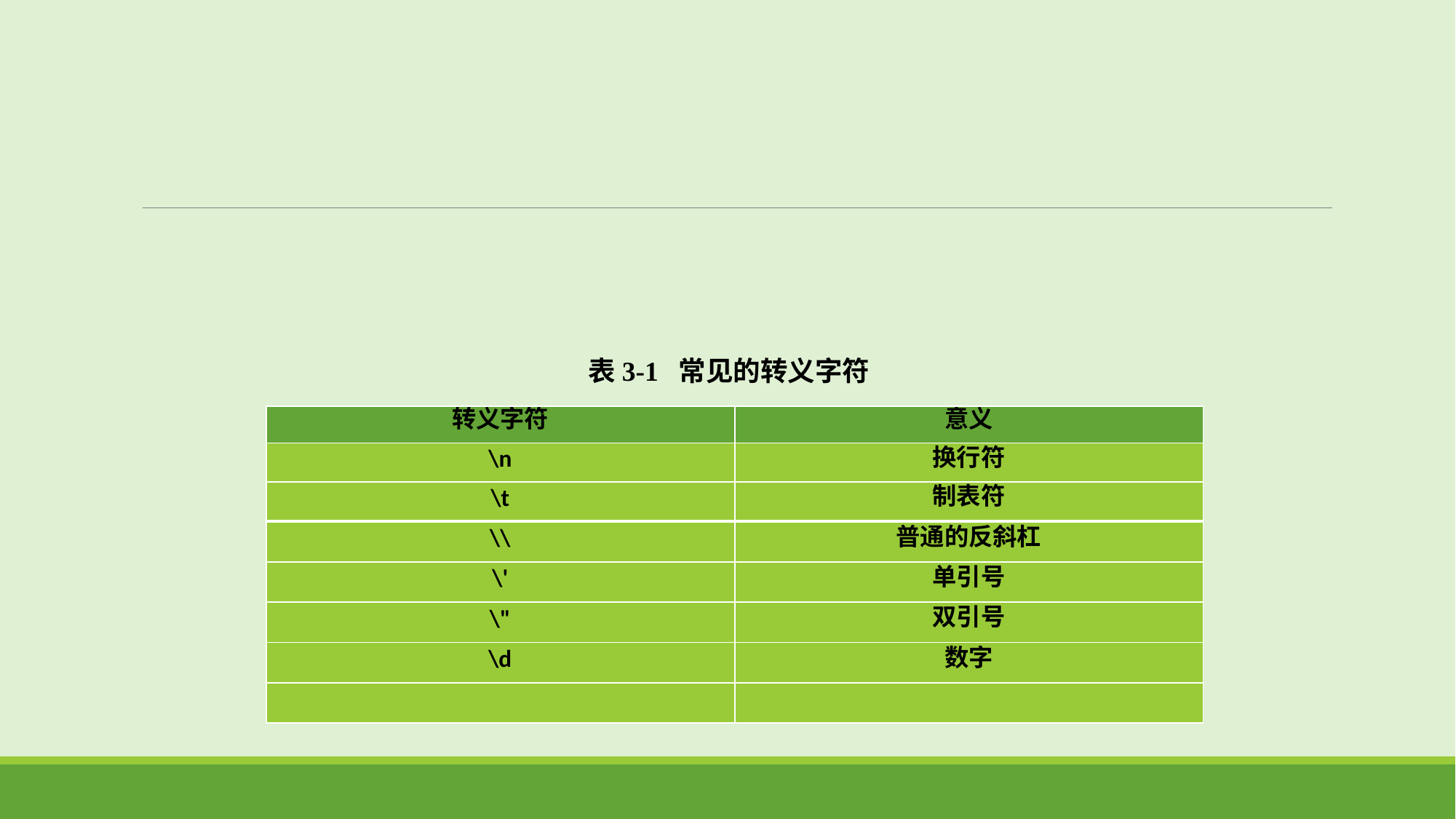

表3-1  常见的转义字符
| 转义字符 | 意义 |
| --- | --- |
| \n | 换行符 |
| \t | 制表符 |
| \\ | 普通的反斜杠 |
| --- | --- |
| \' | 单引号 |
| \" | 双引号 |
| \d | 数字 |
|  |  |